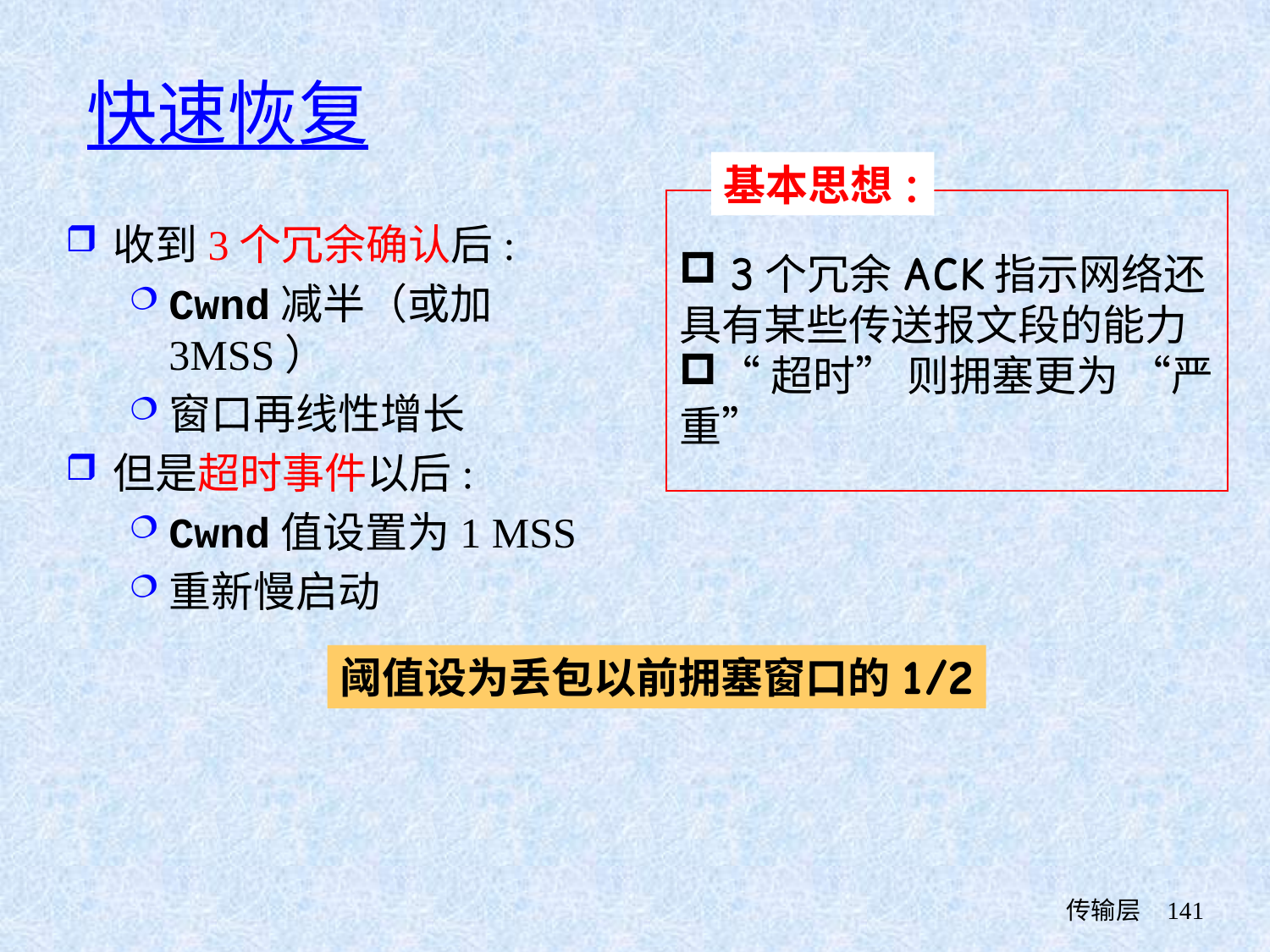

# 快速恢复
基本思想:

 3个冗余ACK指示网络还具有某些传送报文段的能力
“超时” 则拥塞更为 “严重”

收到3个冗余确认后:
Cwnd减半（或加3MSS）
窗口再线性增长
但是超时事件以后:
Cwnd值设置为1 MSS
重新慢启动
阈值设为丢包以前拥塞窗口的1/2
 传输层
141